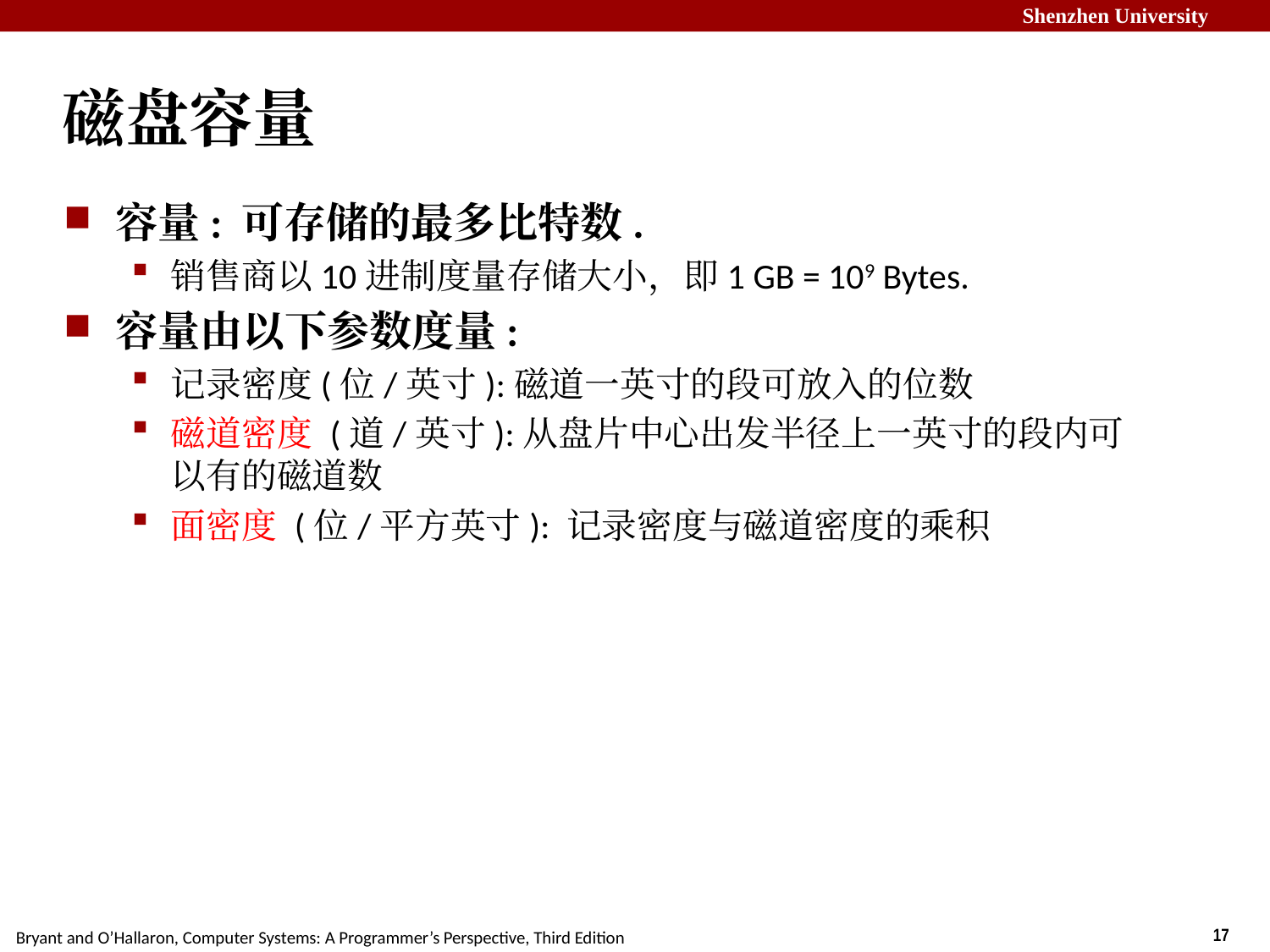

# 磁盘容量
容量: 可存储的最多比特数.
销售商以10进制度量存储大小，即1 GB = 109 Bytes.
容量由以下参数度量:
记录密度(位/英寸):磁道一英寸的段可放入的位数
磁道密度 (道/英寸):从盘片中心出发半径上一英寸的段内可以有的磁道数
面密度 (位/平方英寸): 记录密度与磁道密度的乘积